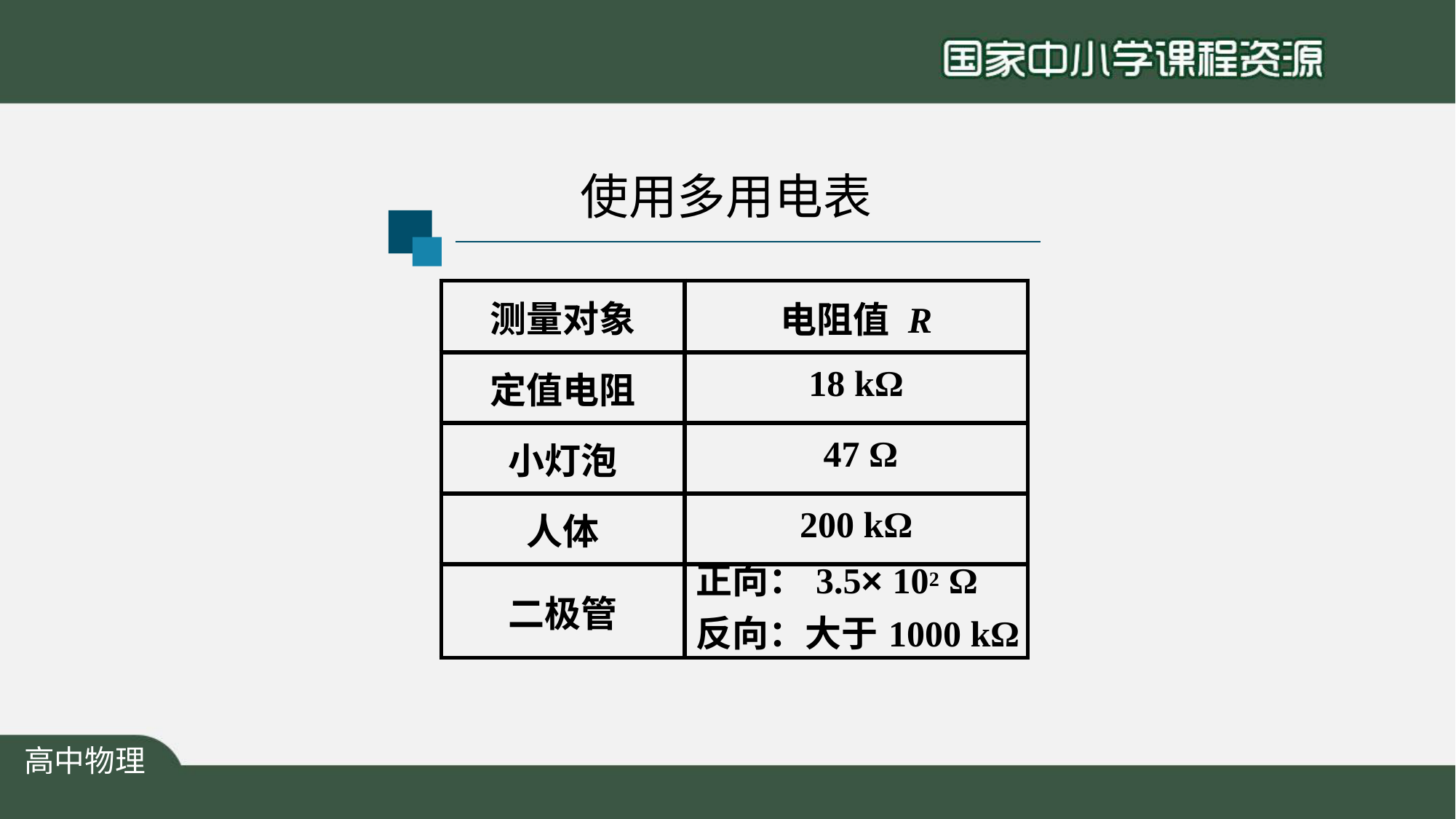

# 使用多用电表

| 测量对象 | 电阻值 R |
| --- | --- |
| 定值电阻 | 18 kΩ |
| 小灯泡 | 47 Ω |
| 人体 | 200 kΩ |
| 二极管 | 正向：3.5× 102 Ω 反向：大于1000 kΩ |
高中物理